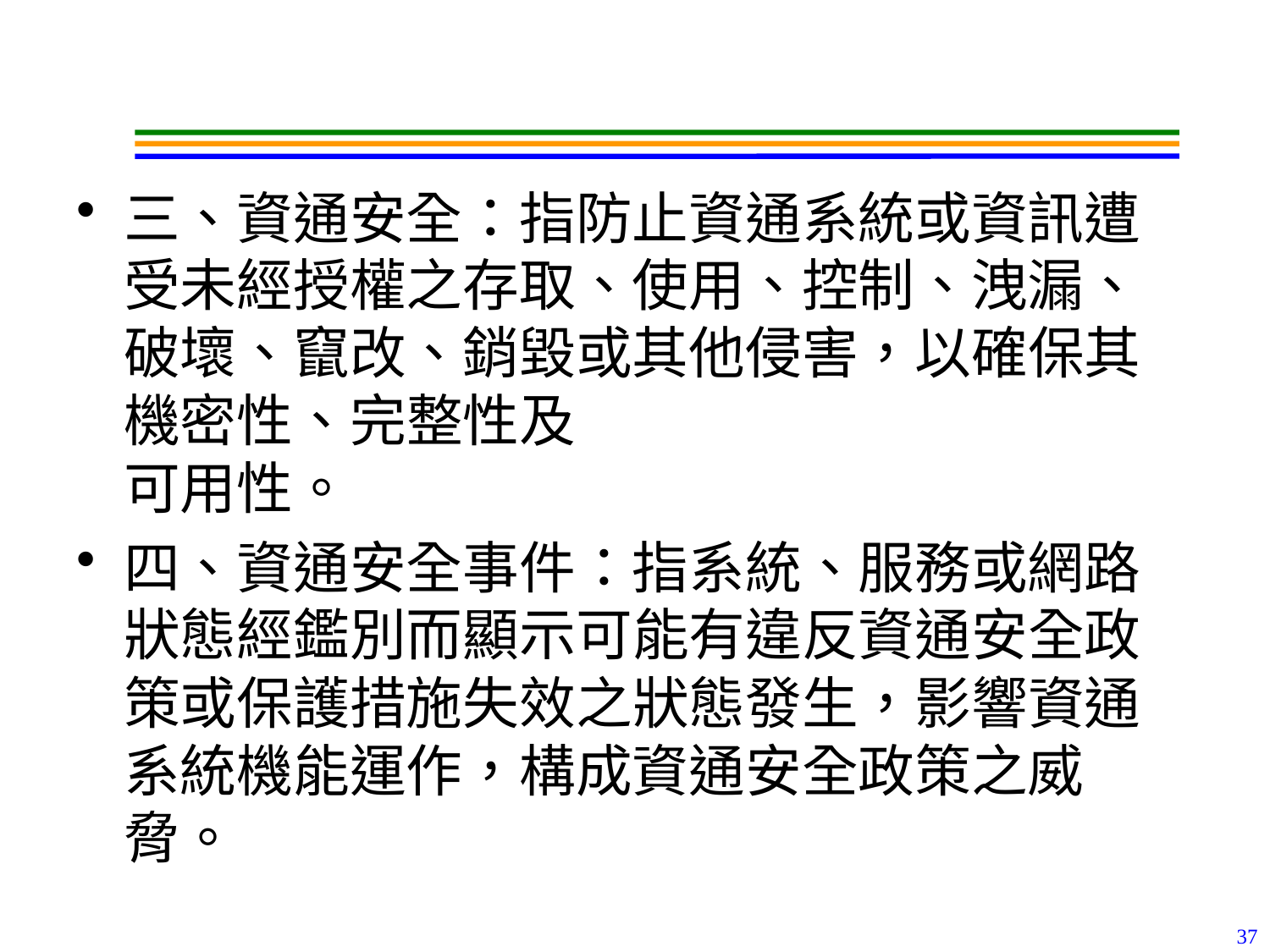

#
三、資通安全：指防止資通系統或資訊遭受未經授權之存取、使用、控制、洩漏、破壞、竄改、銷毀或其他侵害，以確保其機密性、完整性及
可用性。
四、資通安全事件：指系統、服務或網路狀態經鑑別而顯示可能有違反資通安全政策或保護措施失效之狀態發生，影響資通系統機能運作，構成資通安全政策之威脅。

37